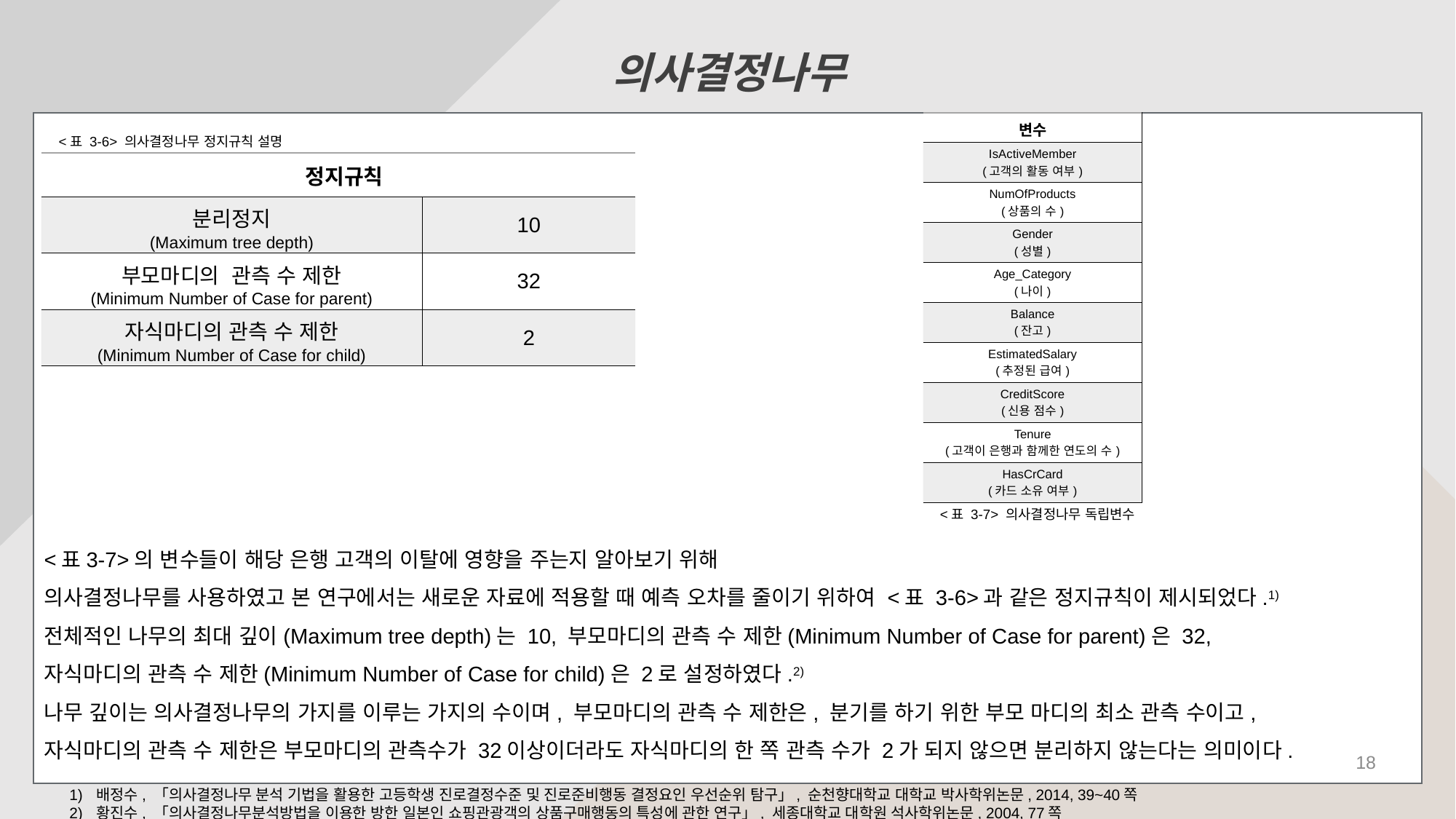

의사결정나무
변수
IsActiveMember
(고객의 활동 여부)
NumOfProducts
(상품의 수)
Gender
(성별)
Age_Category
(나이)
Balance
(잔고)
EstimatedSalary
(추정된 급여)
CreditScore
(신용 점수)
Tenure
(고객이 은행과 함께한 연도의 수)
HasCrCard
(카드 소유 여부)
| 변수 |
| --- |
| IsActiveMember (고객의 활동 여부) |
| NumOfProducts (상품의 수) |
| Gender (성별) |
| Age\_Category (나이) |
| Balance (잔고) |
| EstimatedSalary (추정된 급여) |
| CreditScore (신용 점수) |
| Tenure (고객이 은행과 함께한 연도의 수) |
| HasCrCard (카드 소유 여부) |
<표 3-6> 의사결정나무 정지규칙 설명
| 정지규칙 |  |
| --- | --- |
| 분리정지 (Maximum tree depth) | 10 |
| 부모마디의 관측 수 제한 (Minimum Number of Case for parent) | 32 |
| 자식마디의 관측 수 제한 (Minimum Number of Case for child) | 2 |

<표 3-7> 의사결정나무 독립변수
<표3-7>의 변수들이 해당 은행 고객의 이탈에 영향을 주는지 알아보기 위해
의사결정나무를 사용하였고 본 연구에서는 새로운 자료에 적용할 때 예측 오차를 줄이기 위하여 <표 3-6>과 같은 정지규칙이 제시되었다.1)
전체적인 나무의 최대 깊이(Maximum tree depth)는 10, 부모마디의 관측 수 제한(Minimum Number of Case for parent)은 32,
자식마디의 관측 수 제한(Minimum Number of Case for child)은 2로 설정하였다.2)
나무 깊이는 의사결정나무의 가지를 이루는 가지의 수이며, 부모마디의 관측 수 제한은, 분기를 하기 위한 부모 마디의 최소 관측 수이고,
자식마디의 관측 수 제한은 부모마디의 관측수가 32이상이더라도 자식마디의 한 쪽 관측 수가 2가 되지 않으면 분리하지 않는다는 의미이다.
18
배정수, 「의사결정나무 분석 기법을 활용한 고등학생 진로결정수준 및 진로준비행동 결정요인 우선순위 탐구」, 순천향대학교 대학교 박사학위논문, 2014, 39~40쪽
황진수, 「의사결정나무분석방법을 이용한 방한 일본인 쇼핑관광객의 상품구매행동의 특성에 관한 연구」, 세종대학교 대학원 석사학위논문, 2004, 77쪽